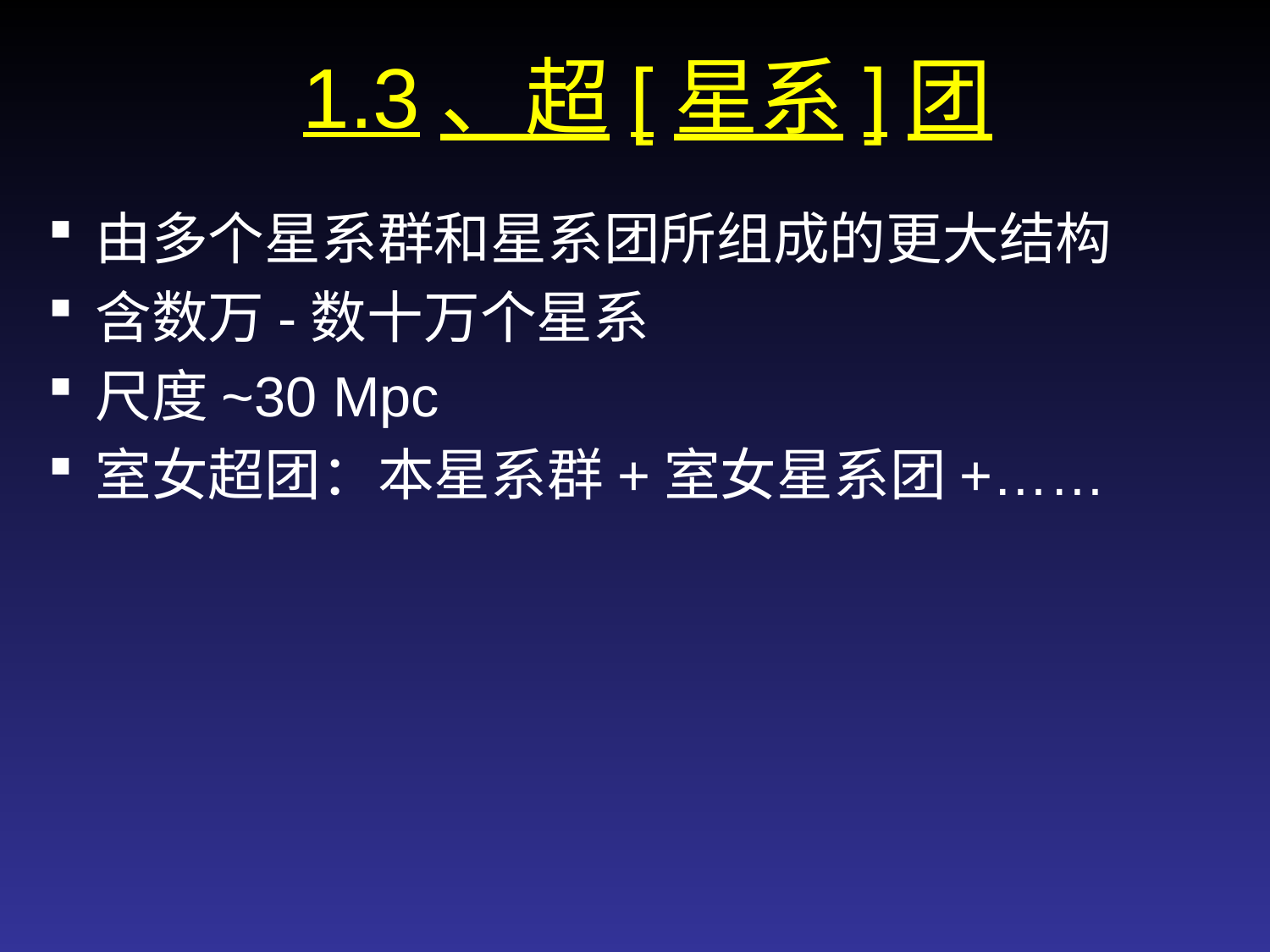

# 1.3、超[星系]团
由多个星系群和星系团所组成的更大结构
含数万-数十万个星系
尺度~30 Mpc
室女超团：本星系群+室女星系团+……